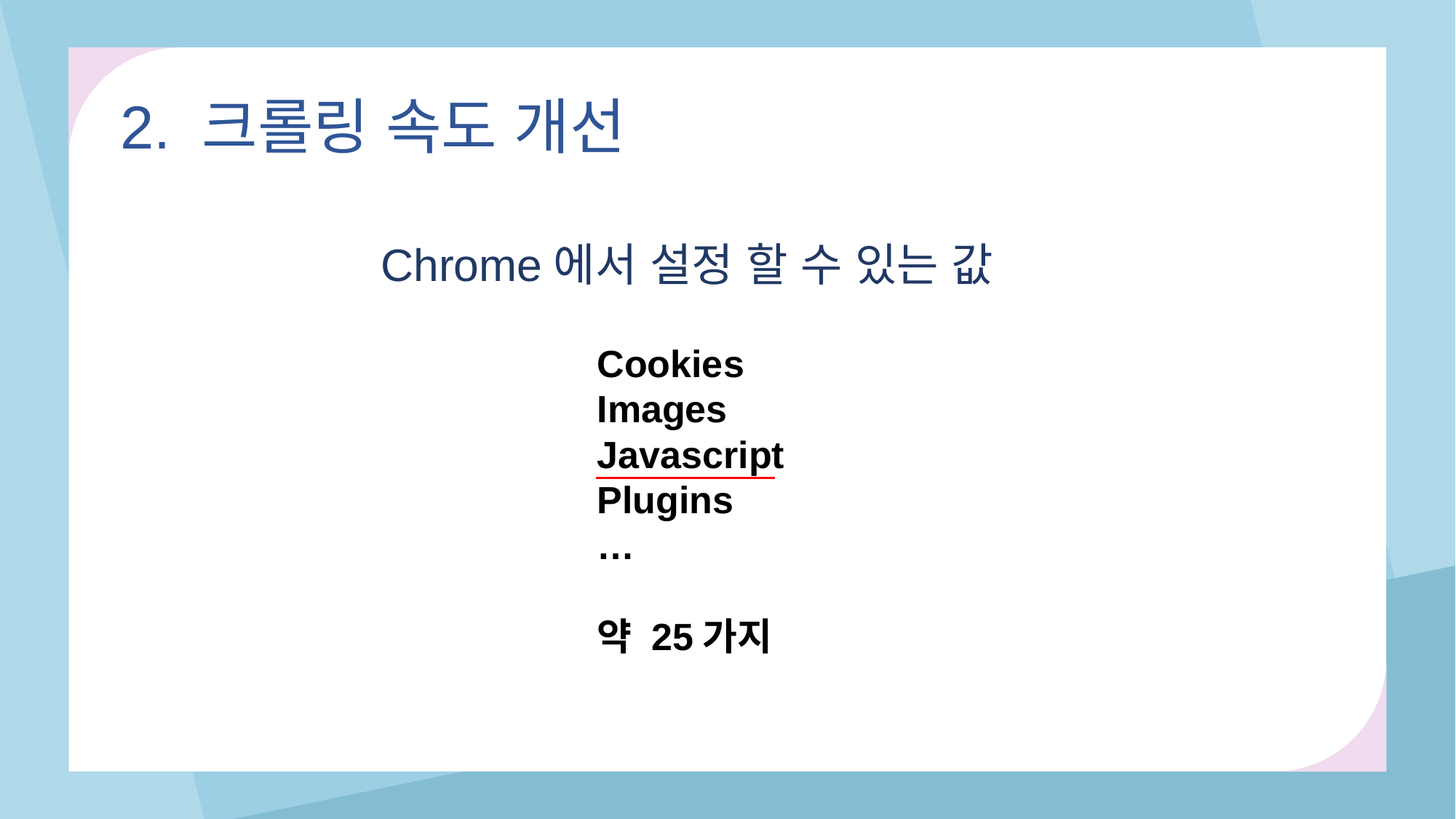

2. 크롤링 속도 개선
Chrome에서 설정 할 수 있는 값
Cookies
Images
Javascript
Plugins
…

약 25가지